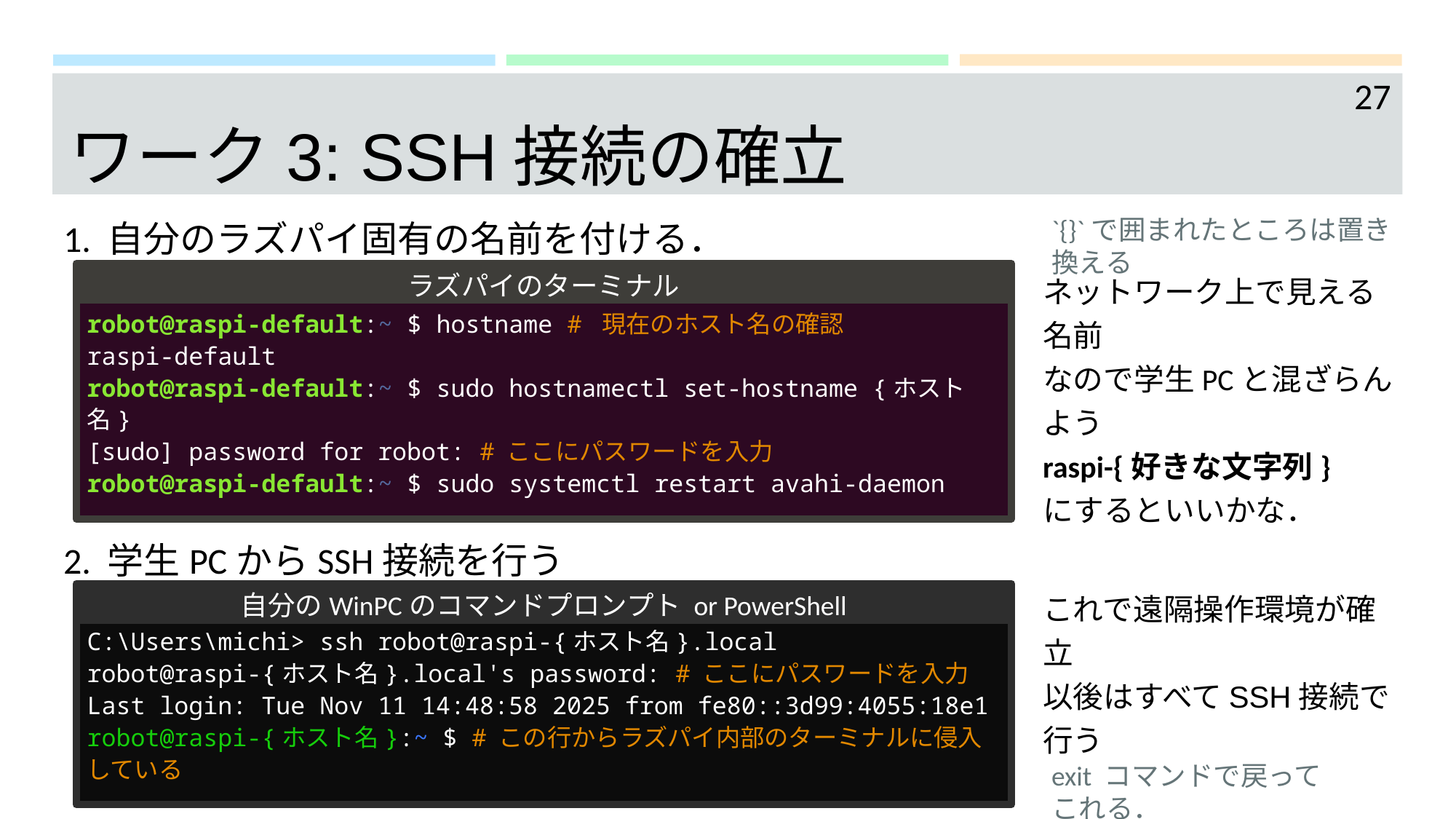

27
# ワーク3: SSH接続の確立
1. 自分のラズパイ固有の名前を付ける．
`{}`で囲まれたところは置き換える
ネットワーク上で見える名前
なので学生PCと混ざらんよう
raspi-{好きな文字列}
にするといいかな．
ラズパイのターミナル
robot@raspi-default:~ $ hostname # 現在のホスト名の確認
raspi-default
robot@raspi-default:~ $ sudo hostnamectl set-hostname {ホスト名}
[sudo] password for robot: # ここにパスワードを入力
robot@raspi-default:~ $ sudo systemctl restart avahi-daemon
2. 学生PCからSSH接続を行う
これで遠隔操作環境が確立
以後はすべてSSH接続で行う
自分のWinPCのコマンドプロンプト or PowerShell
C:\Users\michi> ssh robot@raspi-{ホスト名}.local
robot@raspi-{ホスト名}.local's password: # ここにパスワードを入力
Last login: Tue Nov 11 14:48:58 2025 from fe80::3d99:4055:18e1
robot@raspi-{ホスト名}:~ $ # この行からラズパイ内部のターミナルに侵入している
exit コマンドで戻ってこれる．